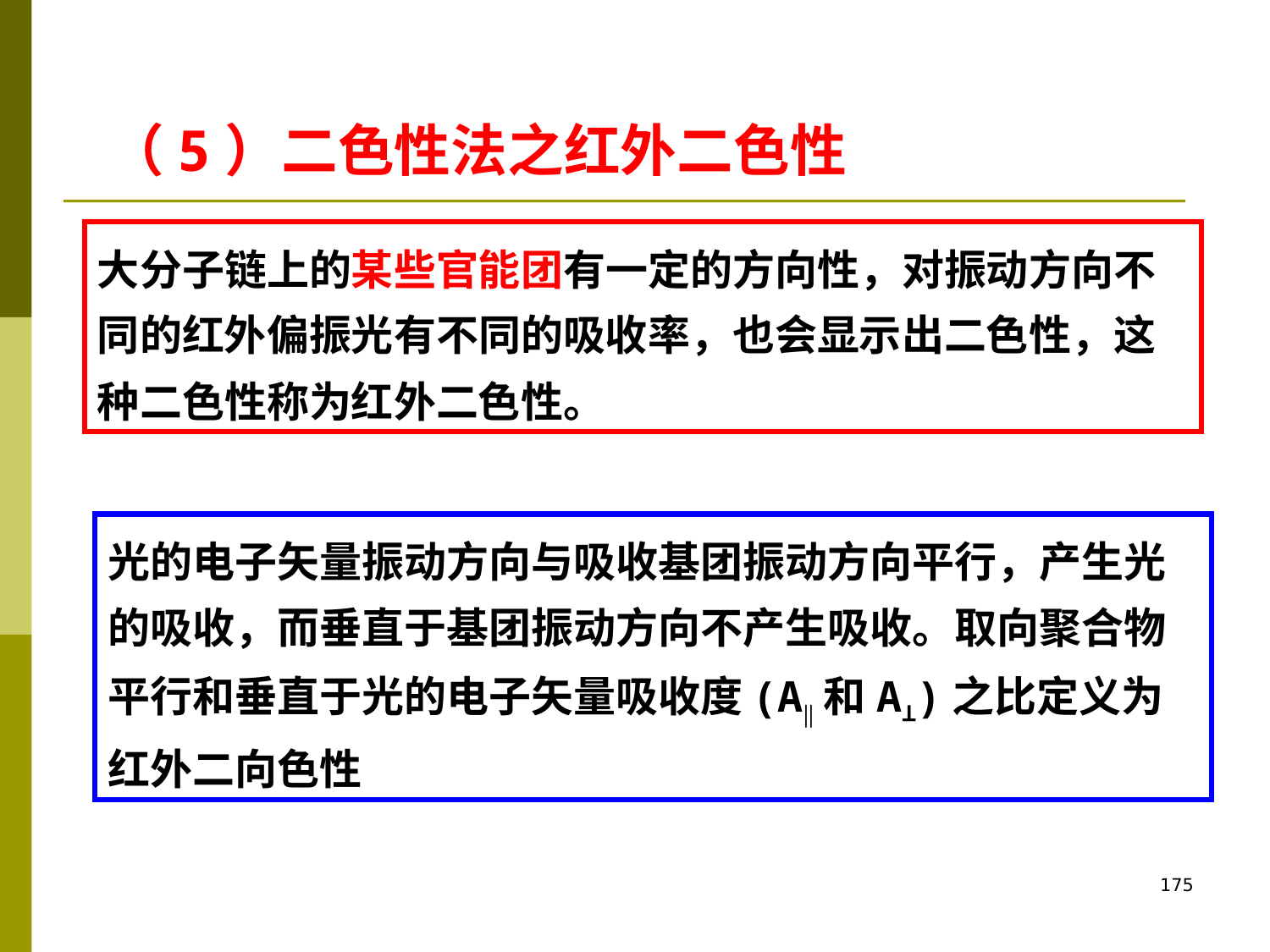

（5）二色性法之红外二色性
大分子链上的某些官能团有一定的方向性，对振动方向不同的红外偏振光有不同的吸收率，也会显示出二色性，这种二色性称为红外二色性。
光的电子矢量振动方向与吸收基团振动方向平行，产生光的吸收，而垂直于基团振动方向不产生吸收。取向聚合物平行和垂直于光的电子矢量吸收度(A∥和A⊥)之比定义为红外二向色性
175